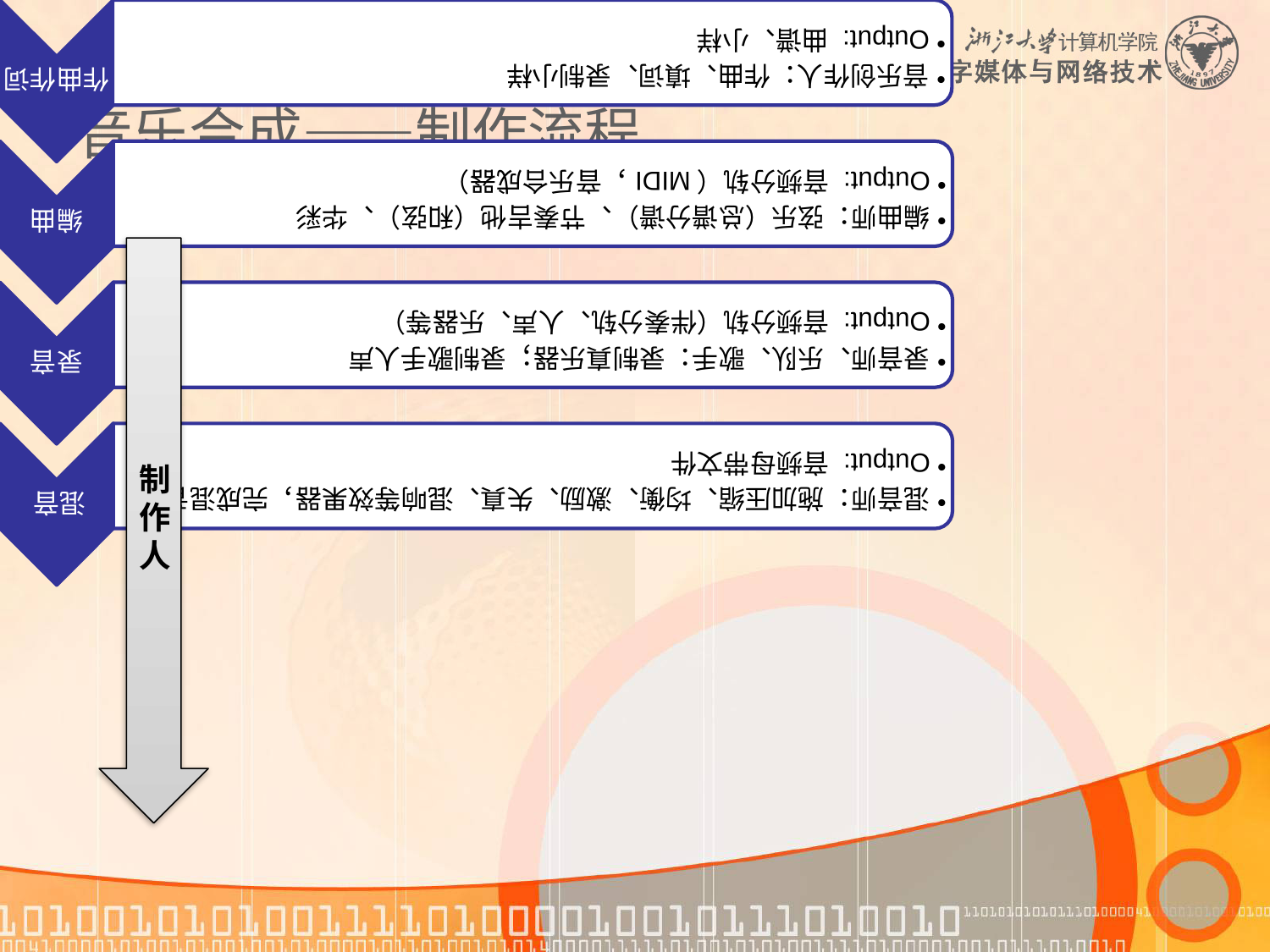

# 音乐合成——制作流程
作曲作词
音乐创作人：作曲、填词、录制小样
Output: 曲谱、小样
编曲
编曲师：弦乐（总谱分谱）、节奏吉他（和弦）、华彩
Output: 音频分轨（MIDI，音乐合成器）
录音
录音师、乐队、歌手：录制真乐器；录制歌手人声
Output: 音频分轨（伴奏分轨、人声、乐器等）
混音
混音师：施加压缩、均衡、激励、失真、混响等效果器，完成混音
Output: 音频母带文件
制作人